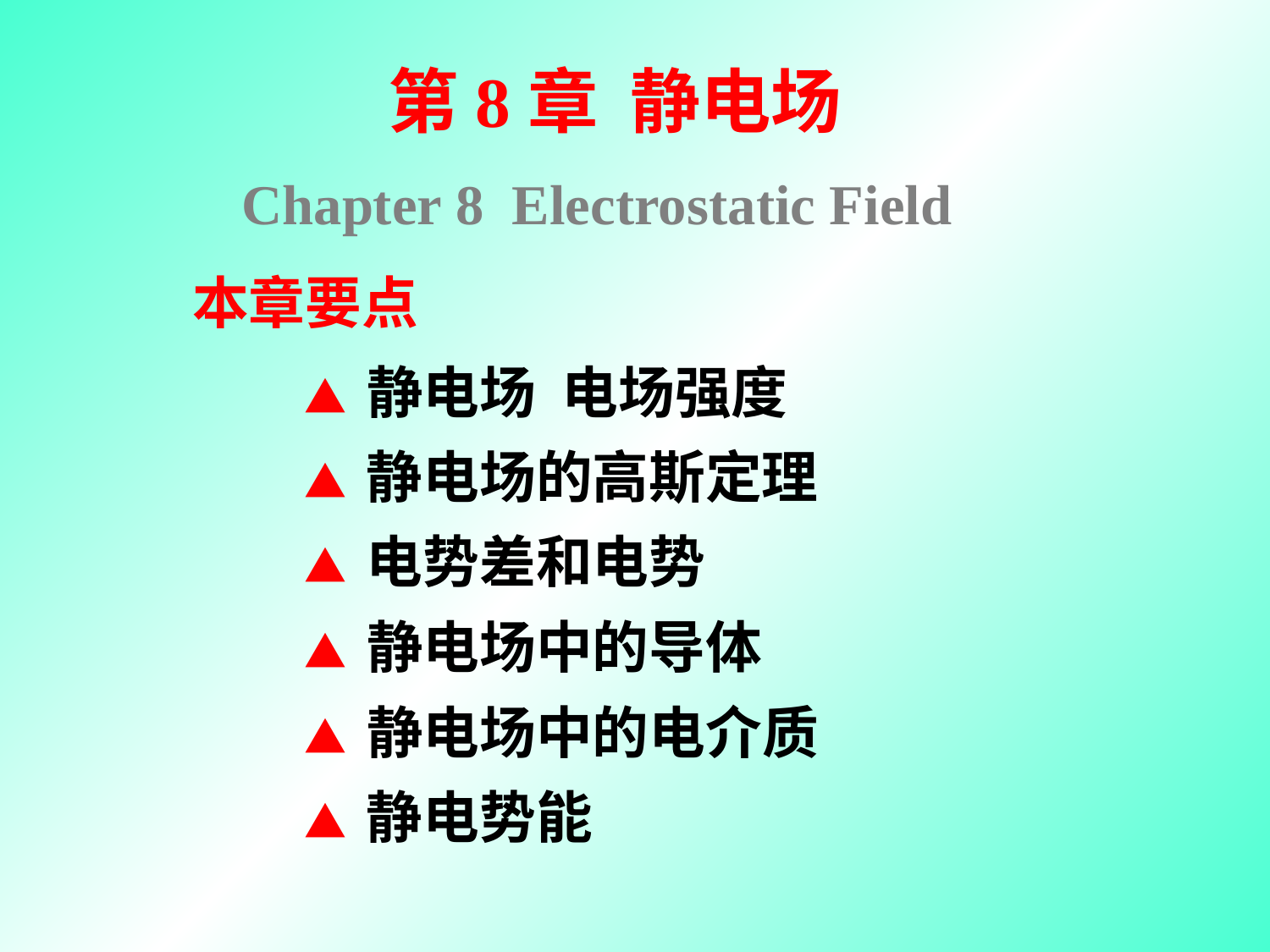

第8章  静电场
Chapter 8  Electrostatic Field
本章要点
▲ 静电场  电场强度
▲ 静电场的高斯定理
▲ 电势差和电势
▲ 静电场中的导体
▲ 静电场中的电介质
▲ 静电势能